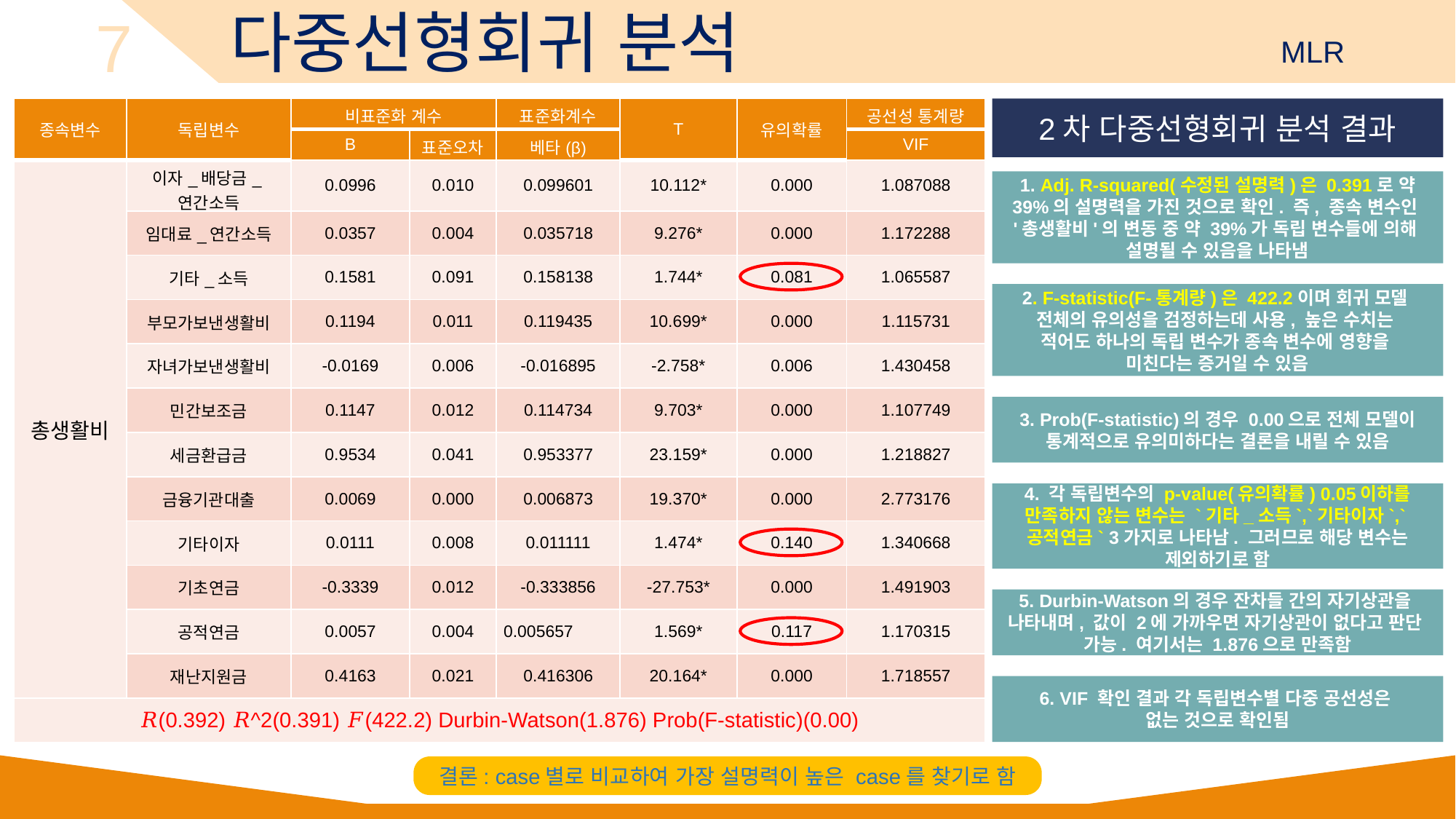

7

다중선형회귀 분석
MLR
| 종속변수 | 독립변수 | 비표준화 계수 |  | 표준화계수 | T | 유의확률 | 공선성 통계량 |
| --- | --- | --- | --- | --- | --- | --- | --- |
|  |  | B | 표준오차 | 베타(β) |  |  | VIF |
| 총생활비 | 이자\_배당금\_연간소득 | 0.0996 | 0.010 | 0.099601 | 10.112\* | 0.000 | 1.087088 |
|  | 임대료\_연간소득 | 0.0357 | 0.004 | 0.035718 | 9.276\* | 0.000 | 1.172288 |
|  | 기타\_소득 | 0.1581 | 0.091 | 0.158138 | 1.744\* | 0.081 | 1.065587 |
|  | 부모가보낸생활비 | 0.1194 | 0.011 | 0.119435 | 10.699\* | 0.000 | 1.115731 |
|  | 자녀가보낸생활비 | -0.0169 | 0.006 | -0.016895 | -2.758\* | 0.006 | 1.430458 |
|  | 민간보조금 | 0.1147 | 0.012 | 0.114734 | 9.703\* | 0.000 | 1.107749 |
|  | 세금환급금 | 0.9534 | 0.041 | 0.953377 | 23.159\* | 0.000 | 1.218827 |
|  | 금융기관대출 | 0.0069 | 0.000 | 0.006873 | 19.370\* | 0.000 | 2.773176 |
|  | 기타이자 | 0.0111 | 0.008 | 0.011111 | 1.474\* | 0.140 | 1.340668 |
|  | 기초연금 | -0.3339 | 0.012 | -0.333856 | -27.753\* | 0.000 | 1.491903 |
|  | 공적연금 | 0.0057 | 0.004 | 0.005657 | 1.569\* | 0.117 | 1.170315 |
|  | 재난지원금 | 0.4163 | 0.021 | 0.416306 | 20.164\* | 0.000 | 1.718557 |
| 𝑅(0.392) 𝑅^2(0.391) 𝐹(422.2) Durbin-Watson(1.876) Prob(F-statistic)(0.00) |  |  |  |  |  |  |  |
2차 다중선형회귀 분석 결과
1. Adj. R-squared(수정된 설명력)은 0.391로 약 39%의 설명력을 가진 것으로 확인. 즉, 종속 변수인
'총생활비'의 변동 중 약 39%가 독립 변수들에 의해
설명될 수 있음을 나타냄

2. F-statistic(F-통계량)은 422.2이며 회귀 모델
전체의 유의성을 검정하는데 사용, 높은 수치는
적어도 하나의 독립 변수가 종속 변수에 영향을
미친다는 증거일 수 있음
3. Prob(F-statistic)의 경우 0.00으로 전체 모델이 통계적으로 유의미하다는 결론을 내릴 수 있음
4. 각 독립변수의 p-value(유의확률) 0.05이하를 만족하지 않는 변수는 `기타_소득`,`기타이자`,`공적연금` 3가지로 나타남. 그러므로 해당 변수는 제외하기로 함

5. Durbin-Watson의 경우 잔차들 간의 자기상관을
나타내며, 값이 2에 가까우면 자기상관이 없다고 판단
가능. 여기서는 1.876으로 만족함

6. VIF 확인 결과 각 독립변수별 다중 공선성은
없는 것으로 확인됨

결론: case별로 비교하여 가장 설명력이 높은 case를 찾기로 함